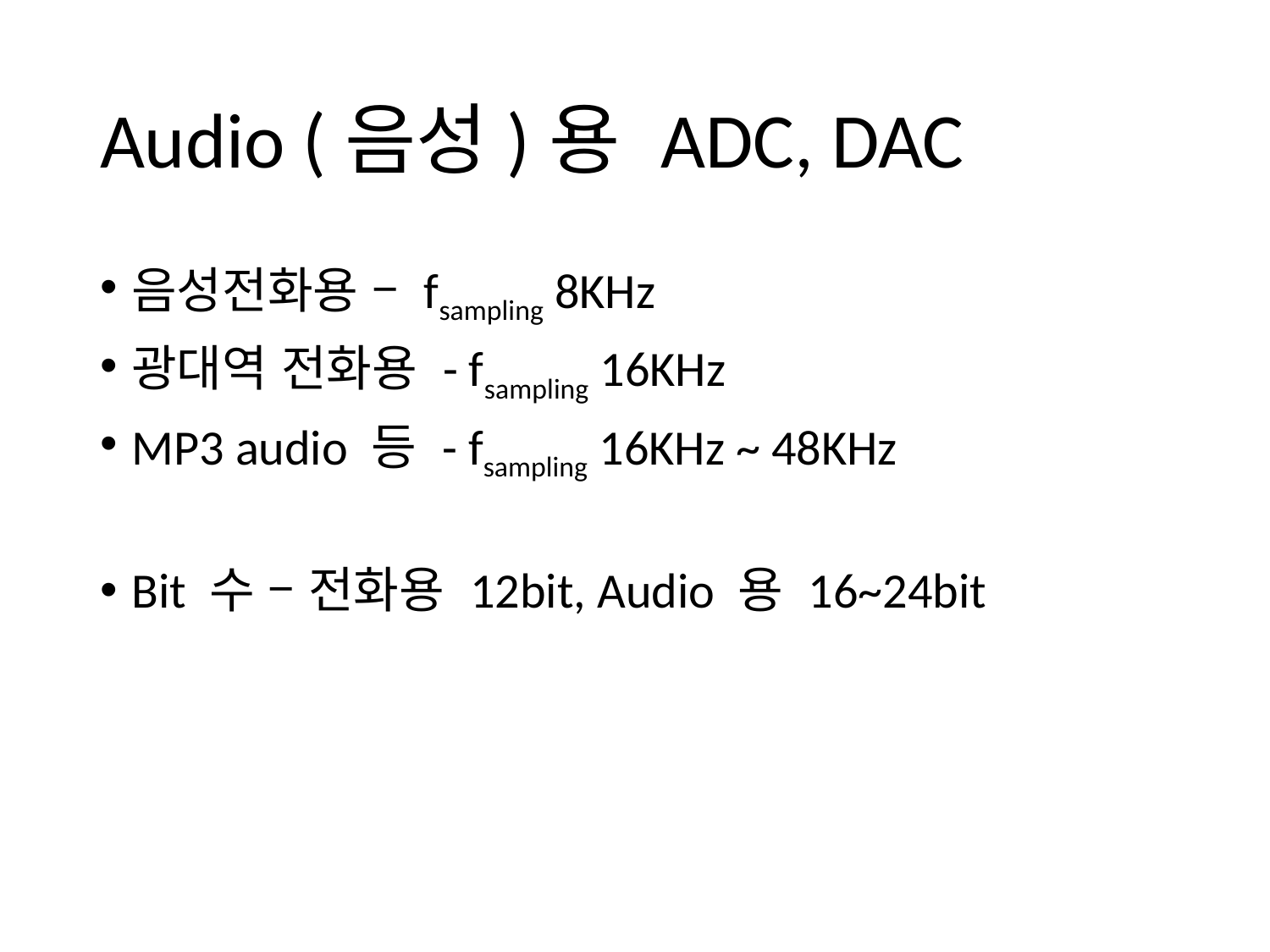

# Audio (음성)용 ADC, DAC
음성전화용 – fsampling 8KHz
광대역 전화용 - fsampling 16KHz
MP3 audio 등 - fsampling 16KHz ~ 48KHz

Bit 수 – 전화용 12bit, Audio 용 16~24bit